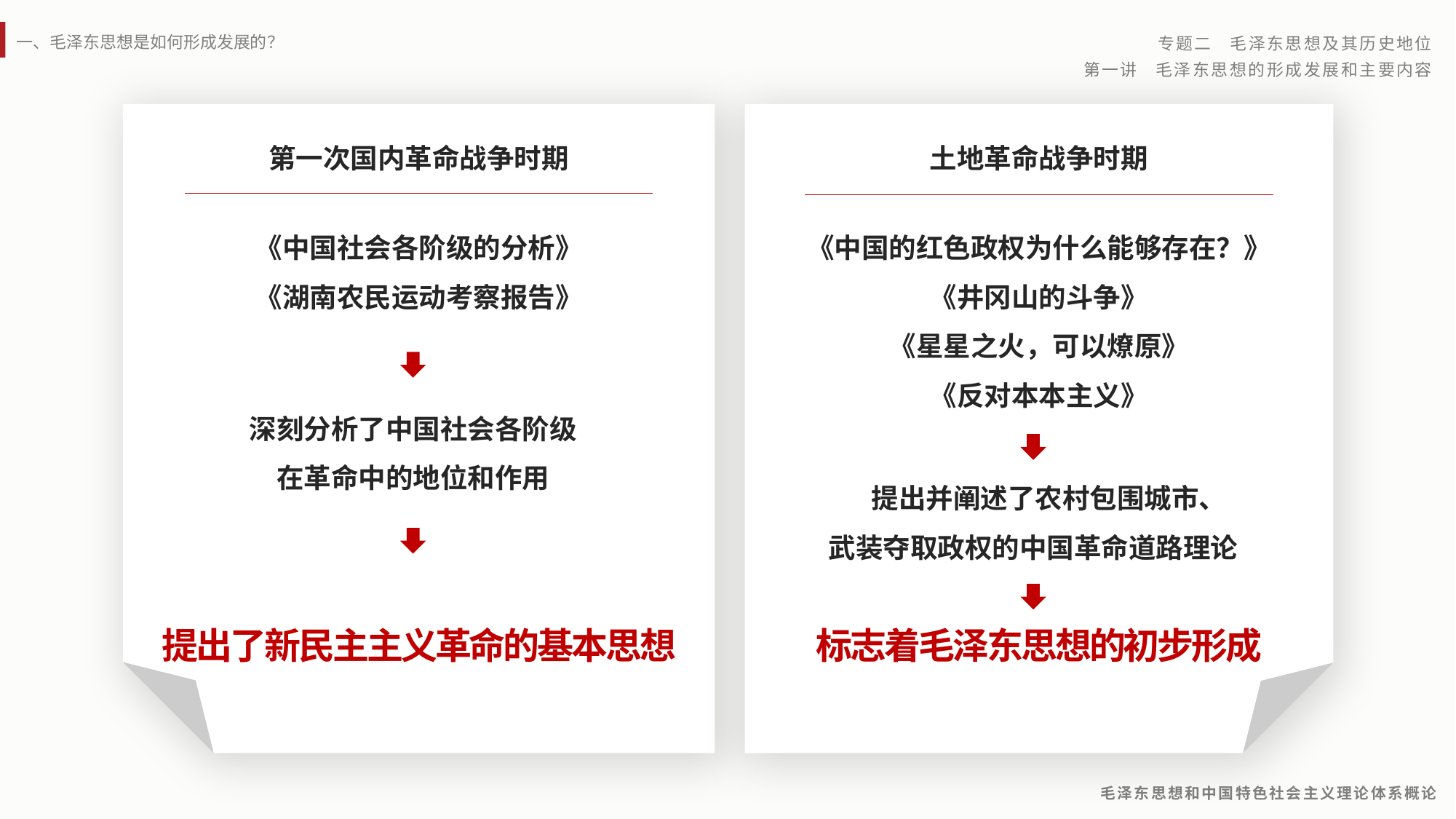

第一次国内革命战争时期
土地革命战争时期
《中国社会各阶级的分析》
《湖南农民运动考察报告》
《中国的红色政权为什么能够存在？》
《井冈山的斗争》
《星星之火，可以燎原》
《反对本本主义》

深刻分析了中国社会各阶级
在革命中的地位和作用

    提出并阐述了农村包围城市、
武装夺取政权的中国革命道路理论

提出了新民主主义革命的基本思想
标志着毛泽东思想的初步形成